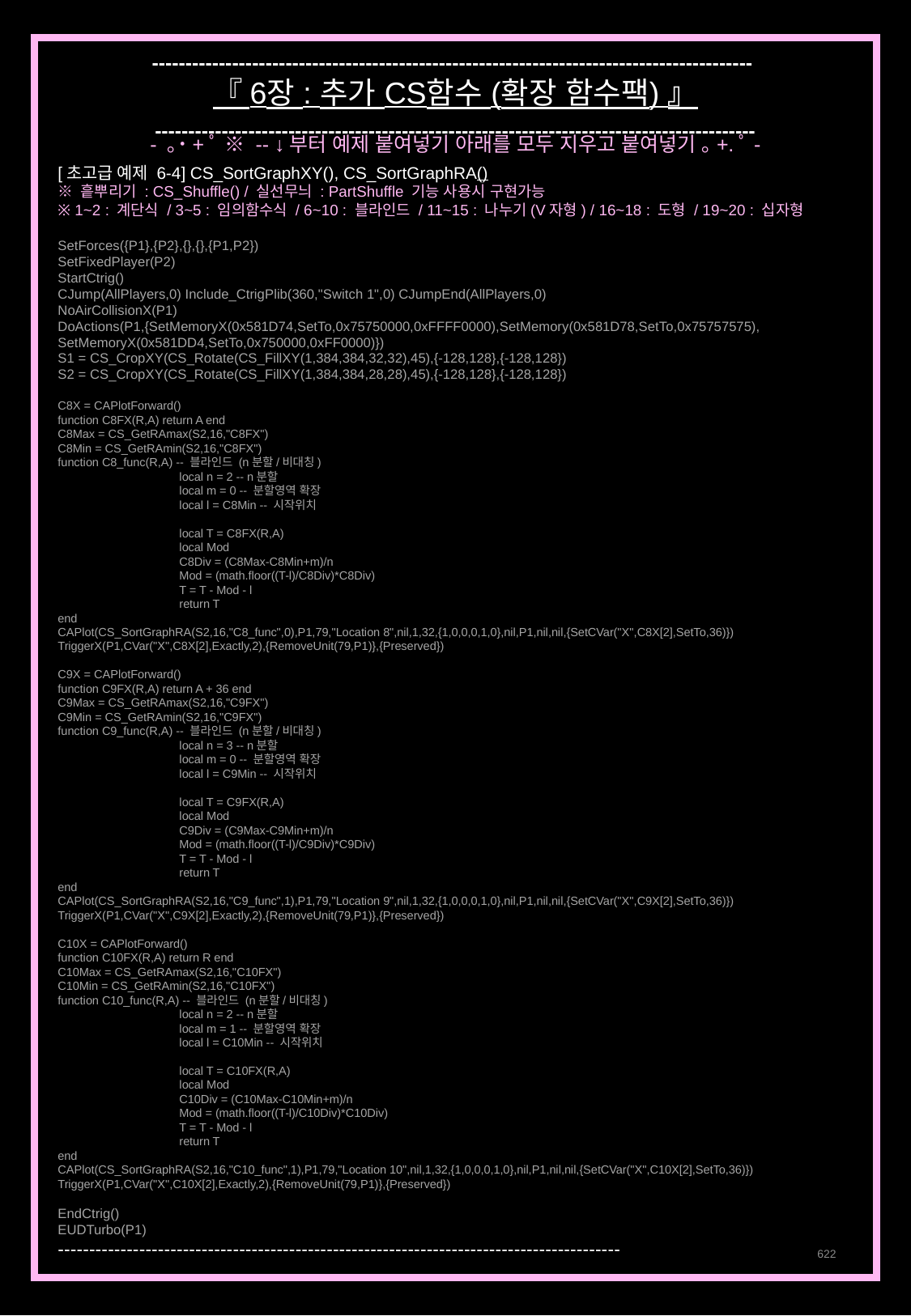

------------------------------------------------------------------------------------------
『 6장 : 추가 CS함수 (확장 함수팩) 』
------------------------------------------------------------------------------------------
- ｡˙+ﾟ ※ -- ↓부터 예제 붙여넣기 아래를 모두 지우고 붙여넣기 ｡+.ﾟ-
[초고급 예제 6-4] CS_SortGraphXY(), CS_SortGraphRA()
※ 흩뿌리기 : CS_Shuffle() / 실선무늬 : PartShuffle 기능 사용시 구현가능
※ 1~2 : 계단식 / 3~5 : 임의함수식 / 6~10 : 블라인드 / 11~15 : 나누기(V자형) / 16~18 : 도형 / 19~20 : 십자형

SetForces({P1},{P2},{},{},{P1,P2})
SetFixedPlayer(P2)
StartCtrig()
CJump(AllPlayers,0) Include_CtrigPlib(360,"Switch 1",0) CJumpEnd(AllPlayers,0)
NoAirCollisionX(P1)
DoActions(P1,{SetMemoryX(0x581D74,SetTo,0x75750000,0xFFFF0000),SetMemory(0x581D78,SetTo,0x75757575),
SetMemoryX(0x581DD4,SetTo,0x750000,0xFF0000)})
S1 = CS_CropXY(CS_Rotate(CS_FillXY(1,384,384,32,32),45),{-128,128},{-128,128})
S2 = CS_CropXY(CS_Rotate(CS_FillXY(1,384,384,28,28),45),{-128,128},{-128,128})

C8X = CAPlotForward()
function C8FX(R,A) return A end
C8Max = CS_GetRAmax(S2,16,"C8FX")
C8Min = CS_GetRAmin(S2,16,"C8FX")
function C8_func(R,A) -- 블라인드 (n분할/비대칭)
	local n = 2 -- n분할
	local m = 0 -- 분할영역 확장
	local l = C8Min -- 시작위치

	local T = C8FX(R,A)
	local Mod
	C8Div = (C8Max-C8Min+m)/n
	Mod = (math.floor((T-l)/C8Div)*C8Div)
	T = T - Mod - l
	return T
end
CAPlot(CS_SortGraphRA(S2,16,"C8_func",0),P1,79,"Location 8",nil,1,32,{1,0,0,0,1,0},nil,P1,nil,nil,{SetCVar("X",C8X[2],SetTo,36)})
TriggerX(P1,CVar("X",C8X[2],Exactly,2),{RemoveUnit(79,P1)},{Preserved})

C9X = CAPlotForward()
function C9FX(R,A) return A + 36 end
C9Max = CS_GetRAmax(S2,16,"C9FX")
C9Min = CS_GetRAmin(S2,16,"C9FX")
function C9_func(R,A) -- 블라인드 (n분할/비대칭)
	local n = 3 -- n분할
	local m = 0 -- 분할영역 확장
	local l = C9Min -- 시작위치

	local T = C9FX(R,A)
	local Mod
	C9Div = (C9Max-C9Min+m)/n
	Mod = (math.floor((T-l)/C9Div)*C9Div)
	T = T - Mod - l
	return T
end
CAPlot(CS_SortGraphRA(S2,16,"C9_func",1),P1,79,"Location 9",nil,1,32,{1,0,0,0,1,0},nil,P1,nil,nil,{SetCVar("X",C9X[2],SetTo,36)})
TriggerX(P1,CVar("X",C9X[2],Exactly,2),{RemoveUnit(79,P1)},{Preserved})

C10X = CAPlotForward()
function C10FX(R,A) return R end
C10Max = CS_GetRAmax(S2,16,"C10FX")
C10Min = CS_GetRAmin(S2,16,"C10FX")
function C10_func(R,A) -- 블라인드 (n분할/비대칭)
	local n = 2 -- n분할
	local m = 1 -- 분할영역 확장
	local l = C10Min -- 시작위치

	local T = C10FX(R,A)
	local Mod
	C10Div = (C10Max-C10Min+m)/n
	Mod = (math.floor((T-l)/C10Div)*C10Div)
	T = T - Mod - l
	return T
end
CAPlot(CS_SortGraphRA(S2,16,"C10_func",1),P1,79,"Location 10",nil,1,32,{1,0,0,0,1,0},nil,P1,nil,nil,{SetCVar("X",C10X[2],SetTo,36)})
TriggerX(P1,CVar("X",C10X[2],Exactly,2),{RemoveUnit(79,P1)},{Preserved})

EndCtrig()
EUDTurbo(P1)
------------------------------------------------------------------------------------------
622